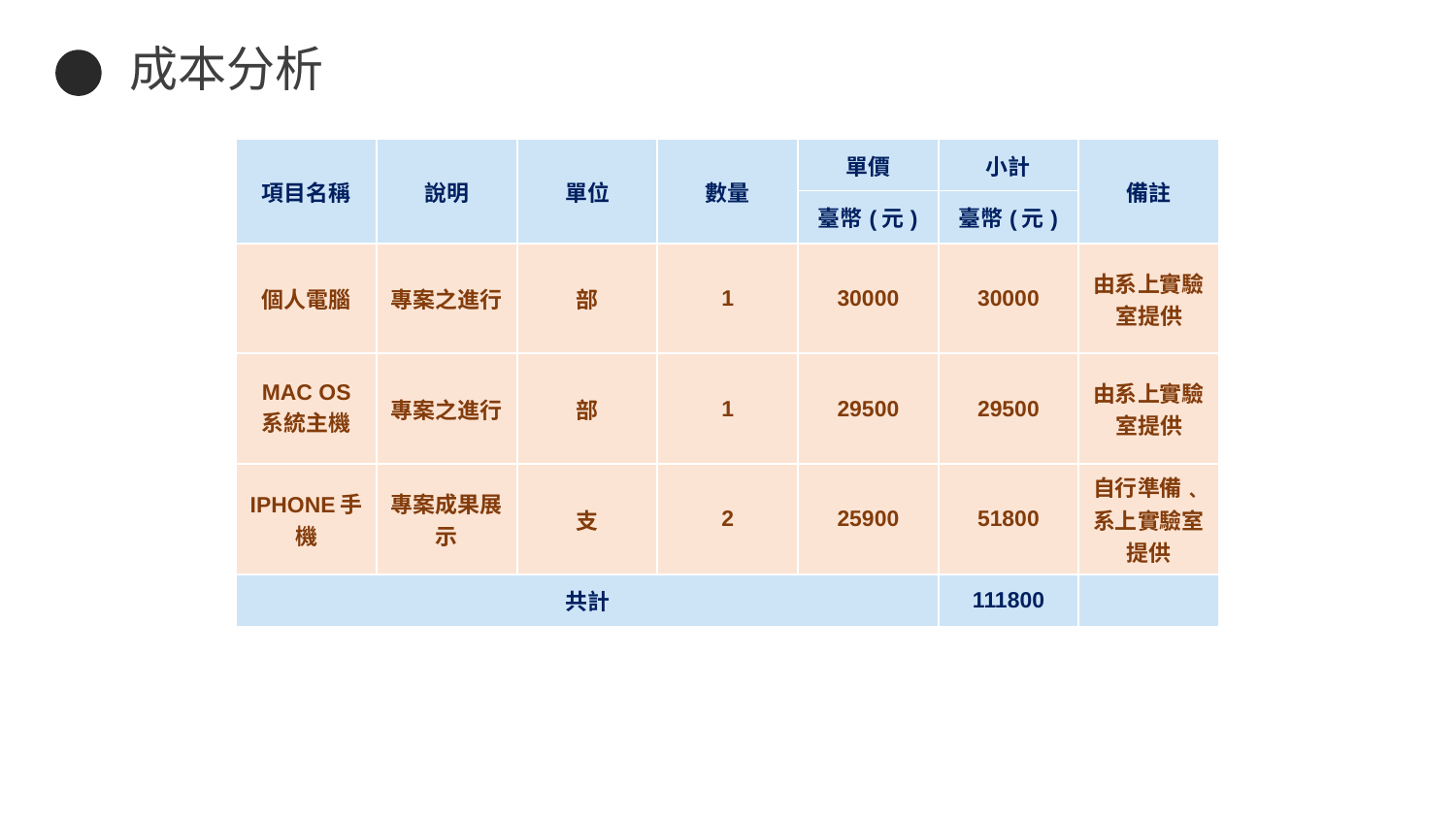

成本分析

| 項目名稱 | 說明 | 單位 | 數量 | 單價 | 小計 | 備註 |
| --- | --- | --- | --- | --- | --- | --- |
|  |  |  |  | 臺幣(元) | 臺幣(元) |  |
| 個人電腦 | 專案之進行 | 部 | 1 | 30000 | 30000 | 由系上實驗室提供 |
| MAC OS 系統主機 | 專案之進行 | 部 | 1 | 29500 | 29500 | 由系上實驗室提供 |
| IPHONE手機 | 專案成果展示 | 支 | 2 | 25900 | 51800 | 自行準備﹑系上實驗室提供 |
| 共計 |  |  |  |  | 111800 |  |